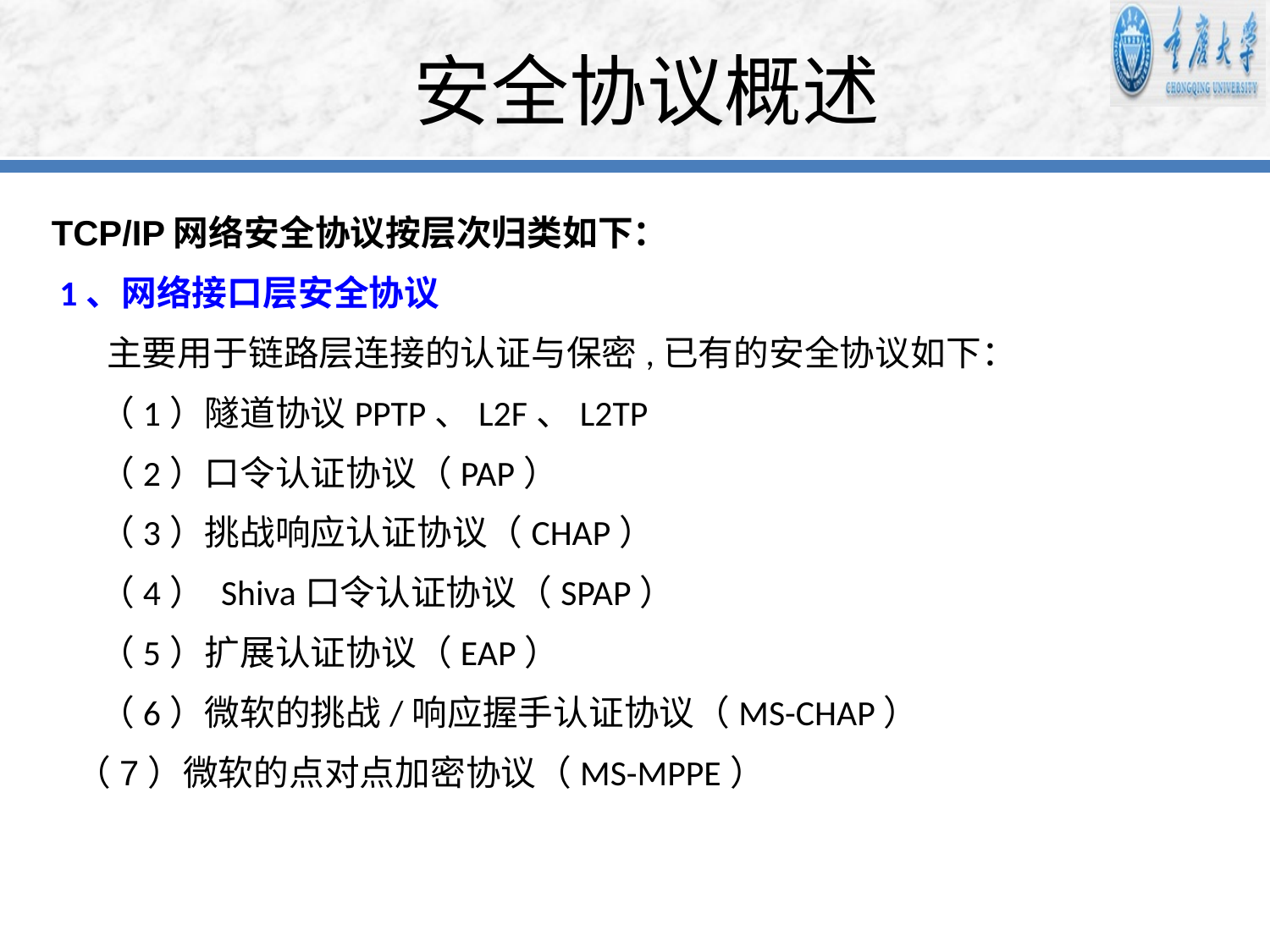

# 安全协议概述
TCP/IP网络安全协议按层次归类如下：
 1、网络接口层安全协议
      主要用于链路层连接的认证与保密,已有的安全协议如下：
     （1）隧道协议PPTP、L2F、L2TP
     （2）口令认证协议（PAP）
     （3）挑战响应认证协议（CHAP）
     （4） Shiva口令认证协议（SPAP）
     （5）扩展认证协议（EAP）
     （6）微软的挑战/响应握手认证协议（MS-CHAP）
  （7）微软的点对点加密协议（MS-MPPE）